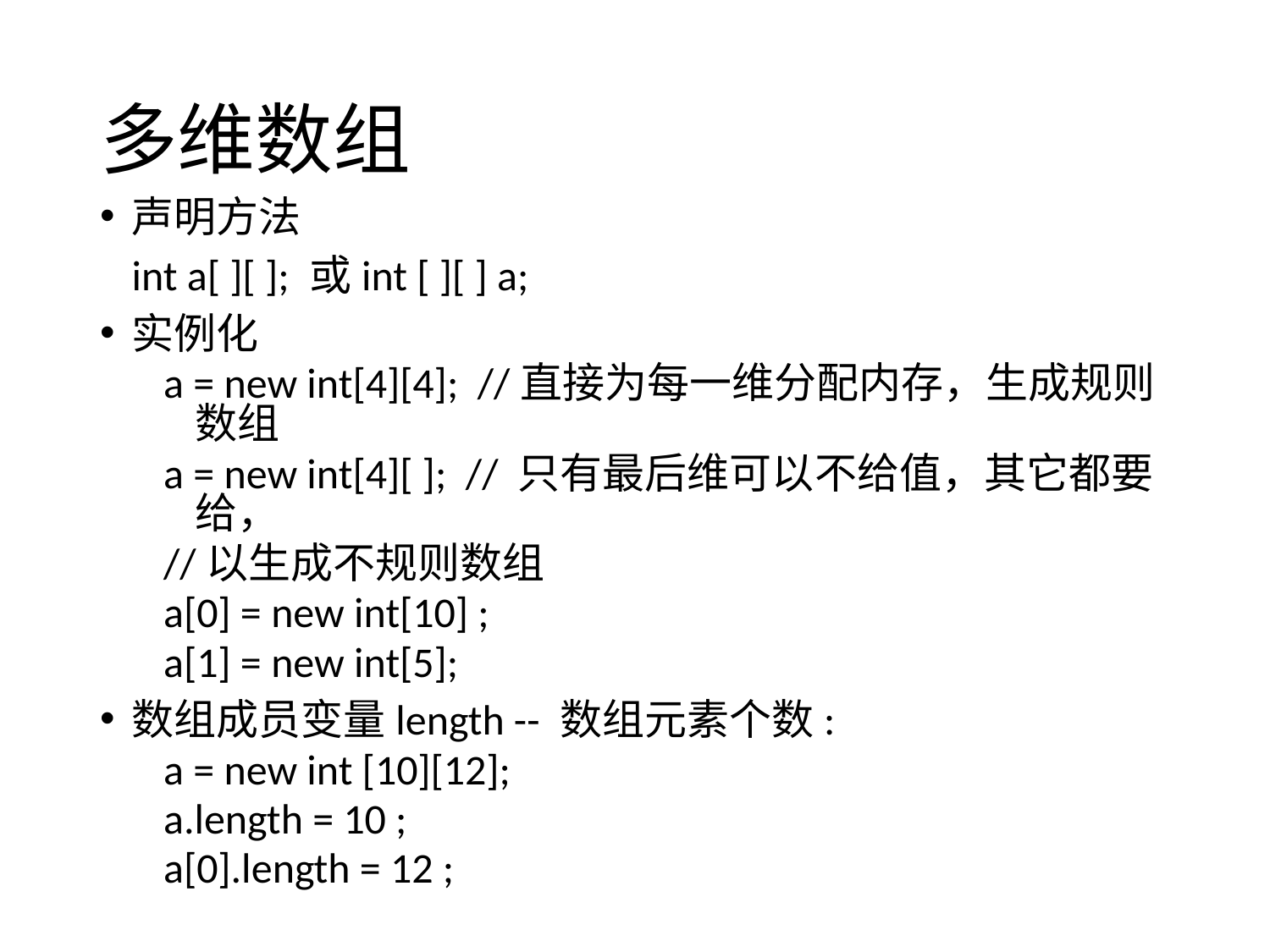

# 多维数组
声明方法
	int a[ ][ ]; 或int [ ][ ] a;
实例化
a = new int[4][4];  //直接为每一维分配内存，生成规则数组
a = new int[4][ ];  // 只有最后维可以不给值，其它都要给，
//以生成不规则数组
a[0] = new int[10] ;
a[1] = new int[5];
数组成员变量length -- 数组元素个数:
a = new int [10][12];
a.length = 10 ;
a[0].length = 12 ;